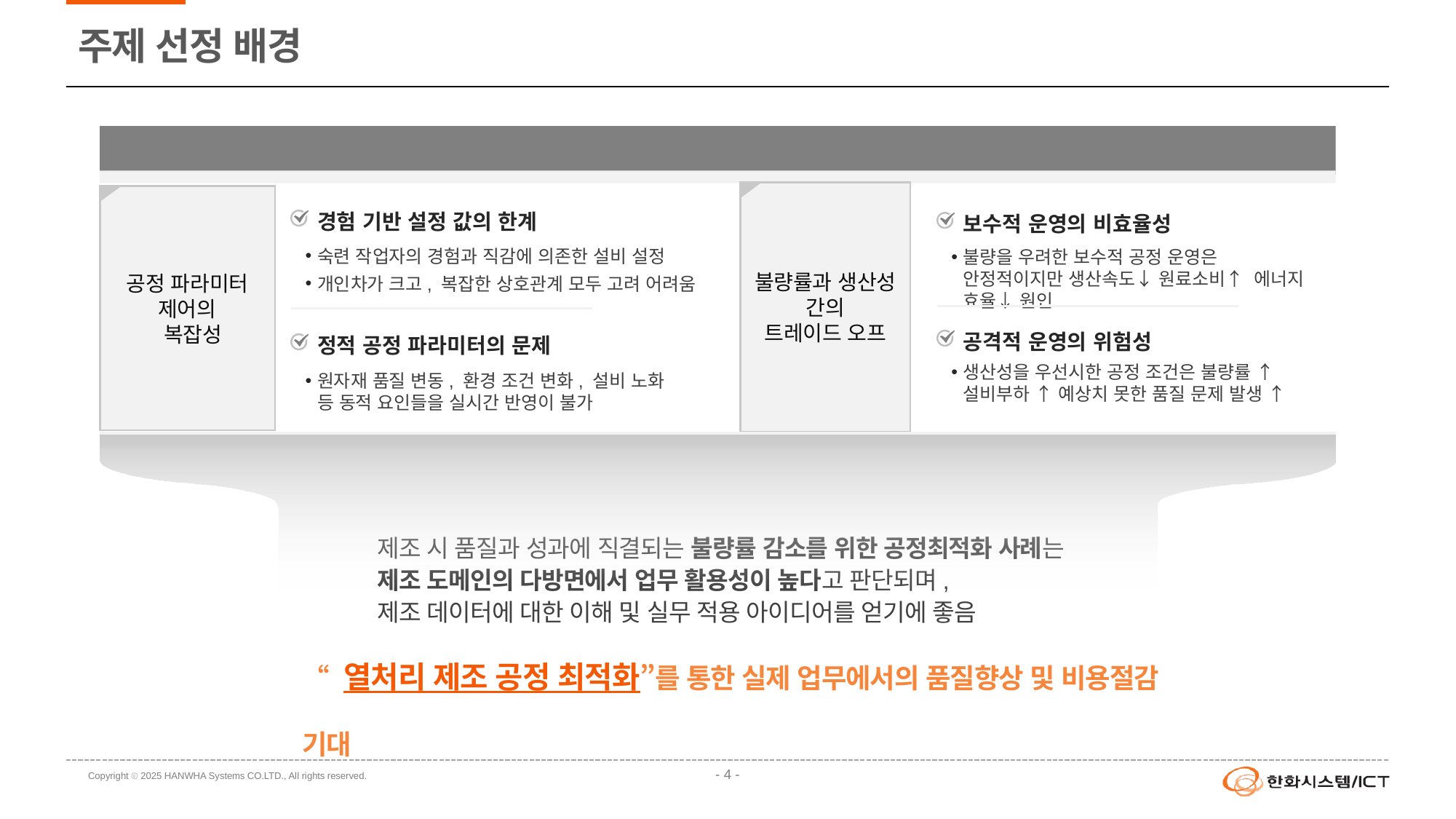

# 주제 선정 배경
제조 현장에서의 겪는 어려움

불량률과 생산성
간의
트레이드 오프

공정 파라미터
제어의
 복잡성
경험 기반 설정 값의 한계

숙련 작업자의 경험과 직감에 의존한 설비 설정
개인차가 크고, 복잡한 상호관계 모두 고려 어려움
보수적 운영의 비효율성

불량을 우려한 보수적 공정 운영은 안정적이지만 생산속도↓ 원료소비↑  에너지 효율↓ 원인
공격적 운영의 위험성

생산성을 우선시한 공정 조건은 불량률 ↑ 설비부하 ↑ 예상치 못한 품질 문제 발생 ↑
정적 공정 파라미터의 문제

원자재 품질 변동, 환경 조건 변화, 설비 노화 등 동적 요인들을 실시간 반영이 불가

제조 시 품질과 성과에 직결되는 불량률 감소를 위한 공정최적화 사례는
제조 도메인의 다방면에서 업무 활용성이 높다고 판단되며,
제조 데이터에 대한 이해 및 실무 적용 아이디어를 얻기에 좋음
“ 열처리 제조 공정 최적화”를 통한 실제 업무에서의 품질향상 및 비용절감 기대